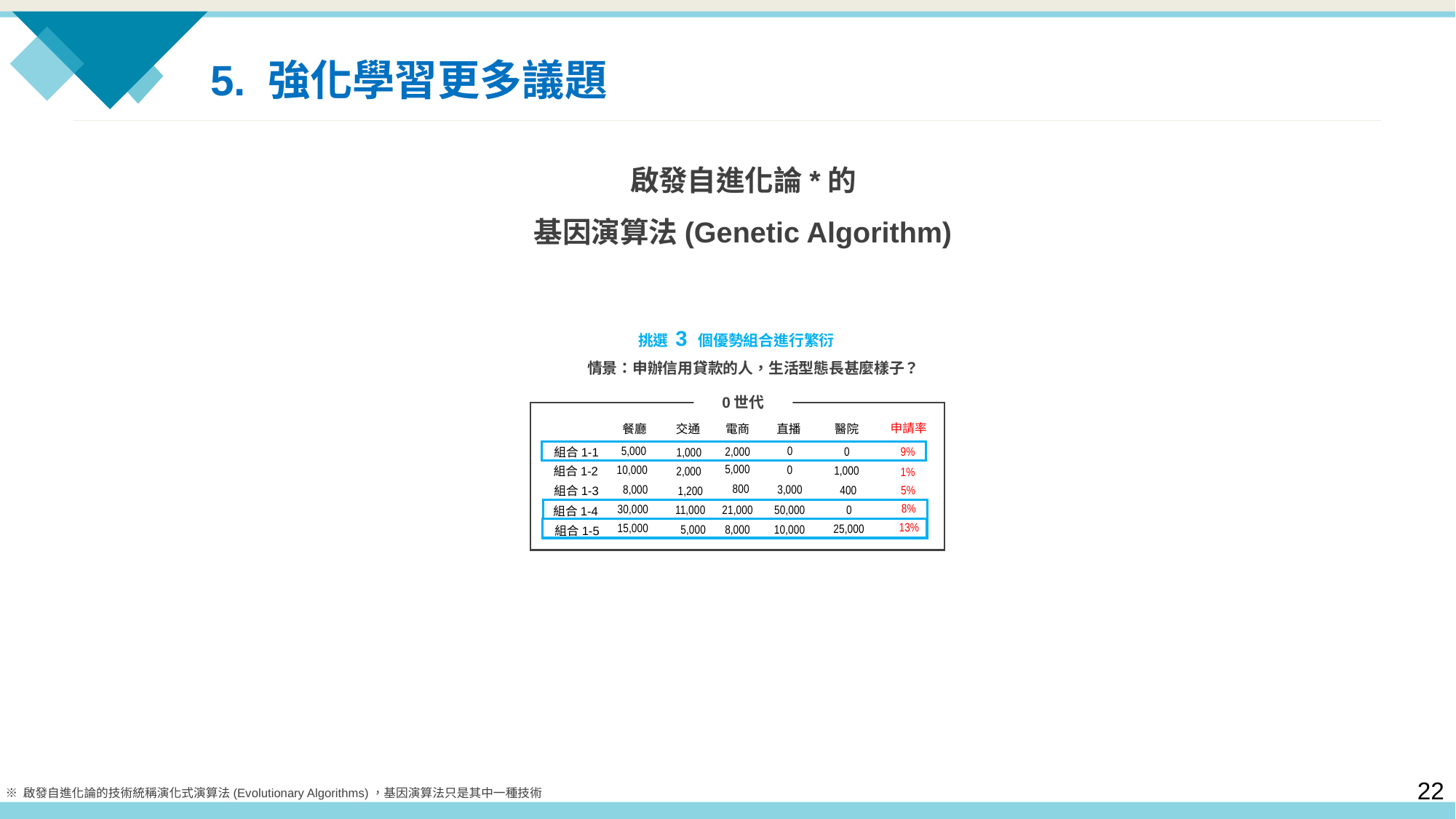

5. 強化學習更多議題
啟發自進化論*的
基因演算法(Genetic Algorithm)
挑選 3 個優勢組合進行繁衍
情景：申辦信用貸款的人，生活型態長甚麼樣子？
0世代

申請率
9%
1%
5%
8%
13%
餐廳
交通
電商
直播
醫院
5,000
0
2,000
0
1,000
組合1-1

5,000
10,000
0
1,000
2,000
組合1-2
800
8,000
3,000
400
1,200
組合1-3
30,000
11,000
21,000
50,000
0
組合1-4

15,000
25,000
5,000
8,000
10,000
組合1-5

※ 啟發自進化論的技術統稱演化式演算法(Evolutionary Algorithms)，基因演算法只是其中一種技術